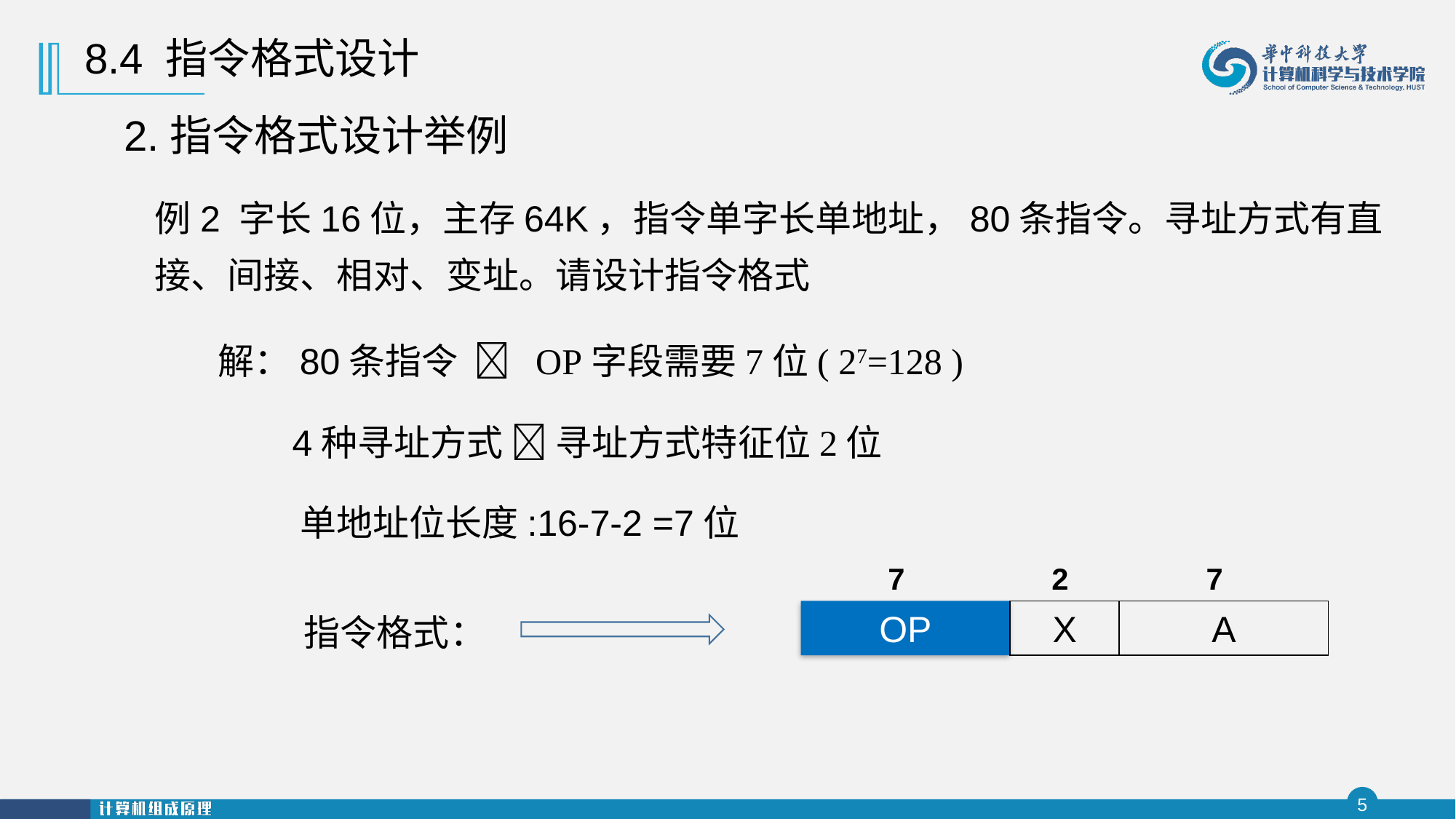

8.4 指令格式设计
2.指令格式设计举例
例2 字长16位，主存64K，指令单字长单地址，80条指令。寻址方式有直接、间接、相对、变址。请设计指令格式
解：80条指令  ⇒  OP字段需要7位( 27=128 )
4种寻址方式 ⇒ 寻址方式特征位2位
 单地址位长度:16-7-2 =7位
7
2
7
OP
X
A

 指令格式：